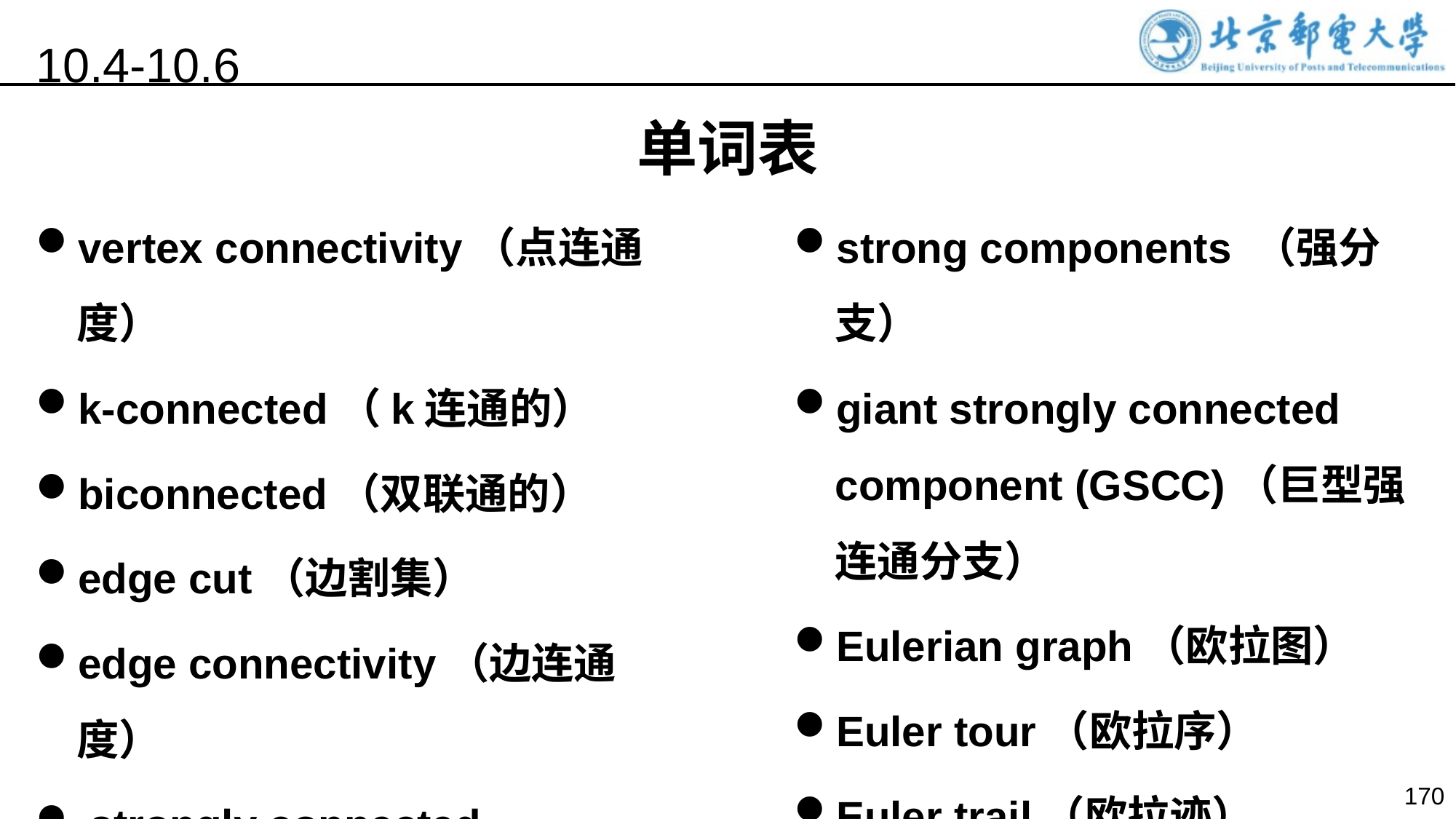

10.4-10.6
单词表
vertex connectivity（点连通度）
k-connected（k连通的）
biconnected（双联通的）
edge cut（边割集）
edge connectivity（边连通度）
 strongly connected components（强连通分支）
strong components （强分支）
giant strongly connected component (GSCC)（巨型强连通分支）
Eulerian graph（欧拉图）
Euler tour（欧拉序）
Euler trail（欧拉迹）